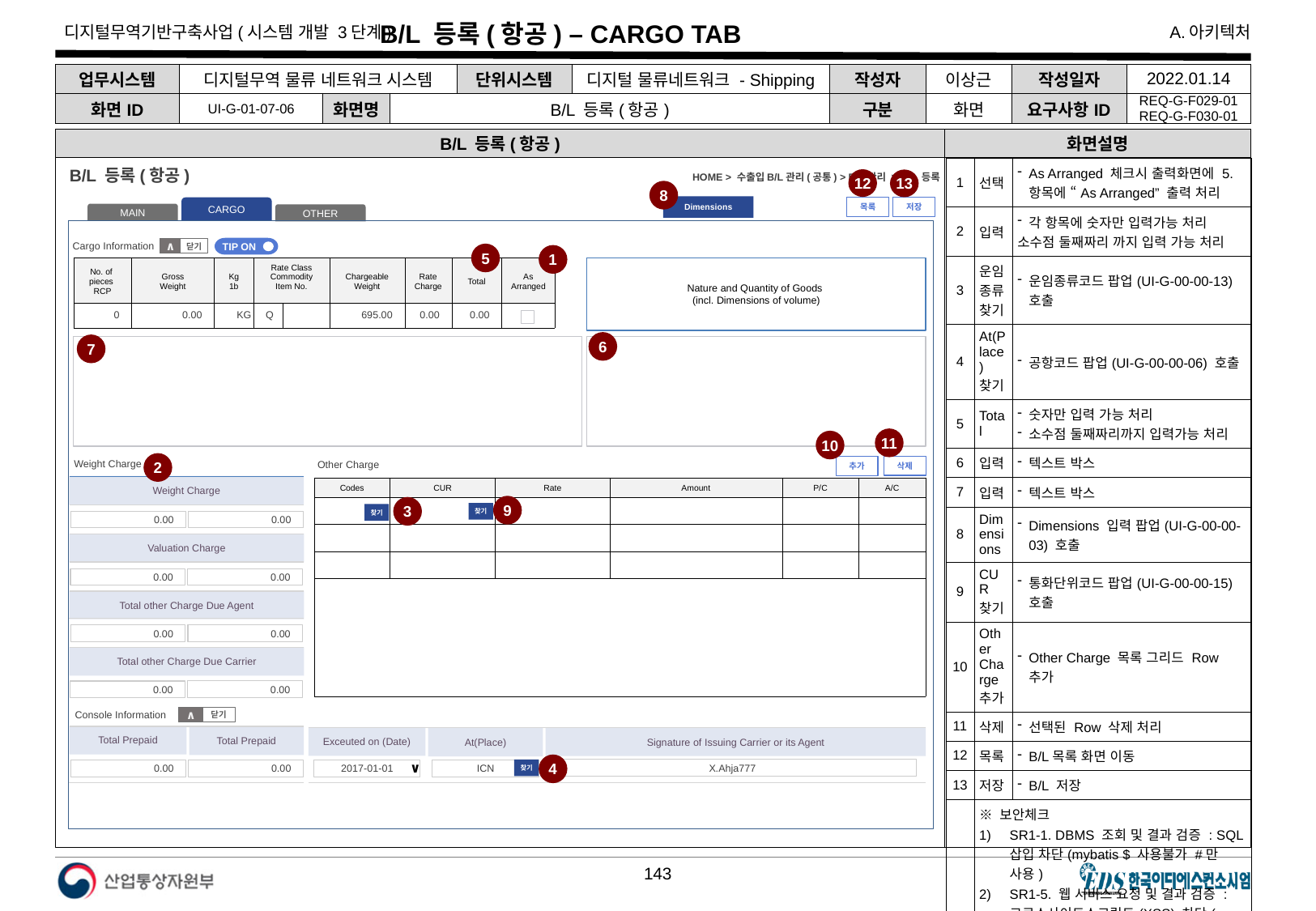

# B/L 등록(항공) – CARGO TAB
| 업무시스템 | 디지털무역 물류 네트워크 시스템 |  |  | 단위시스템 | 디지털 물류네트워크 - Shipping | 작성자 | 이상근 | 작성일자 | 2022.01.14 |
| --- | --- | --- | --- | --- | --- | --- | --- | --- | --- |
| 화면ID | UI-G-01-07-06 | 화면명 | B/L 등록(항공) |  |  | 구분 | 화면 | 요구사항ID | REQ-G-F029-01 REQ-G-F030-01 |
B/L 등록(항공)

화면설명

| 1 | 선택 | As Arranged 체크시 출력화면에 5.항목에 “As Arranged” 출력 처리 |
| --- | --- | --- |
| 2 | 입력 | 각 항목에 숫자만 입력가능 처리 소수점 둘째짜리 까지 입력 가능 처리 |
| 3 | 운임종류 찾기 | 운임종류코드 팝업(UI-G-00-00-13) 호출 |
| 4 | At(Place) 찾기 | 공항코드 팝업(UI-G-00-00-06) 호출 |
| 5 | Total | 숫자만 입력 가능 처리 소수점 둘째짜리까지 입력가능 처리 |
| 6 | 입력 | 텍스트 박스 |
| 7 | 입력 | 텍스트 박스 |
| 8 | Dimensions | Dimensions 입력 팝업(UI-G-00-00-03) 호출 |
| 9 | CUR찾기 | 통화단위코드 팝업(UI-G-00-00-15) 호출 |
| 10 | Other Charge 추가 | Other Charge 목록 그리드 Row 추가 |
| 11 | 삭제 | 선택된 Row 삭제 처리 |
| 12 | 목록 | B/L목록 화면 이동 |
| 13 | 저장 | B/L 저장 |
|  | ※ 보안체크 SR1-1. DBMS 조회 및 결과 검증 : SQL 삽입 차단(mybatis $ 사용불가 #만 사용) SR1-5. 웹 서비스 요청 및 결과 검증 : 크로스사이트스크립트(XSS) 차단(공통필터적용) SR3-1. 예외처리 : 에러 시 시스템 정보 노출차단(에러 시 오류페이지 이동 공통 적용) |  |
HOME > 수출입B/L관리(공통) > B/L관리 > B/L 등록
B/L 등록(항공)
12
13
8
Dimensions
저장
목록
CARGO
MAIN
OTHER

Cargo Information
닫기
∧
TIP ON

5
1
| No. of pieces RCP | Gross Weight | Kg 1b | Rate Class Commodity Item No. |  | Chargeable Weight | Rate Charge | Total | As Arranged |
| --- | --- | --- | --- | --- | --- | --- | --- | --- |
| 0 | 0.00 | KG | Q |  | 695.00 | 0.00 | 0.00 |  |
Nature and Quantity of Goods
(incl. Dimensions of volume)

6
7

11
10
Weight Charge
2
Other Charge
삭제
추가
Weight Charge
| Codes | CUR | Rate | Amount | P/C | A/C |
| --- | --- | --- | --- | --- | --- |
|  |  |  |  |  |  |
|  |  |  |  |  |  |
|  |  |  |  |  |  |
|  |  |  |  |  |  |
9
3
찾기
찾기
0.00
0.00
Valuation Charge
0.00
0.00
Total other Charge Due Agent
0.00
0.00
Total other Charge Due Carrier
0.00
0.00
Console Information
닫기
∧
Total Prepaid
Total Prepaid
Exceuted on (Date)
At(Place)
Signature of Issuing Carrier or its Agent
4
찾기
X.Ahja777
0.00
2017-01-01
∨
ICN
0.00